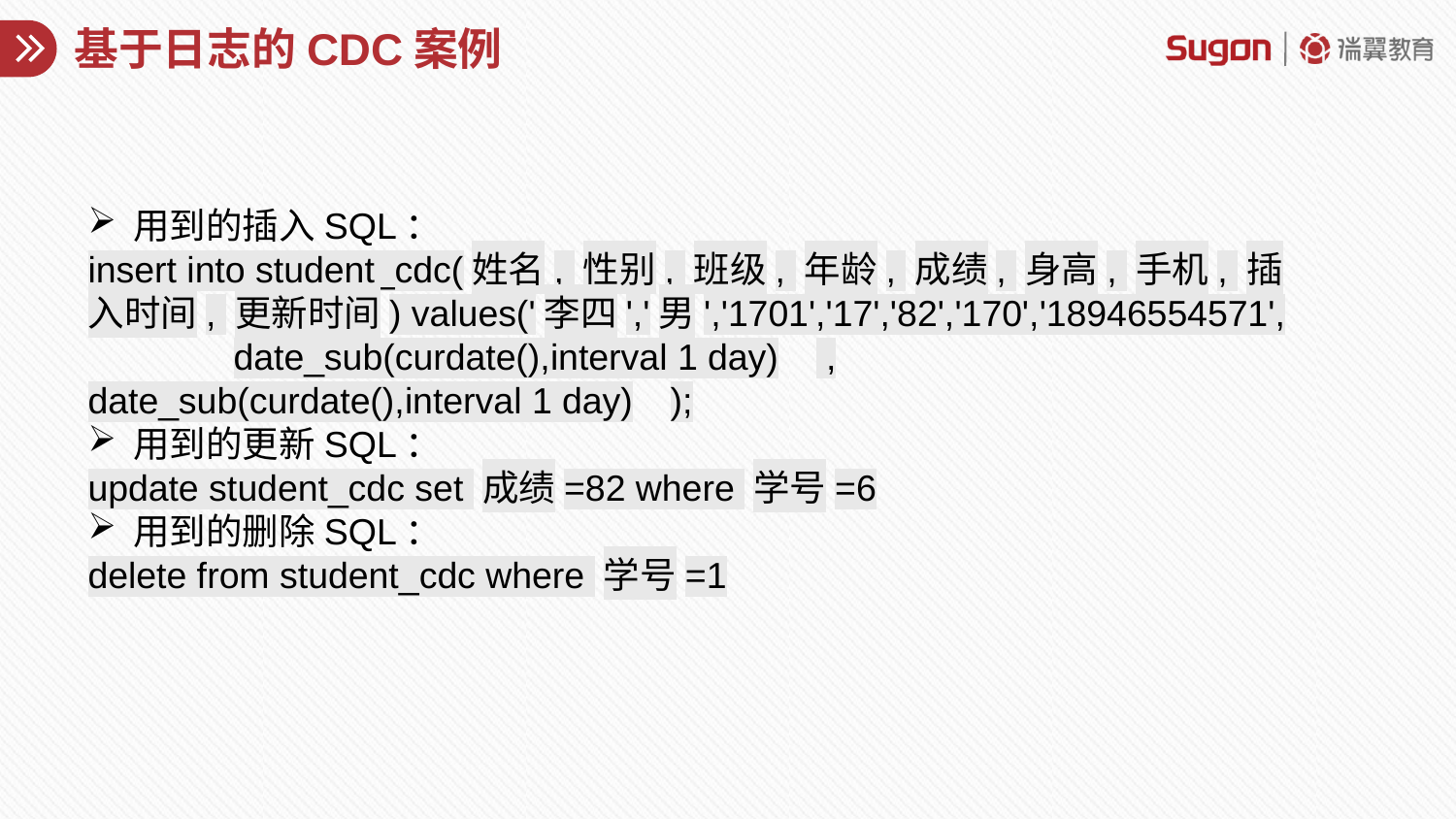

# 基于日志的CDC案例
用到的插入SQL：
insert into student_cdc(姓名, 性别, 班级, 年龄, 成绩, 身高, 手机, 插入时间, 更新时间) values('李四','男','1701','17','82','170','18946554571',	date_sub(curdate(),interval 1 day)	 ,	date_sub(curdate(),interval 1 day)	);
用到的更新SQL：
update student_cdc set 成绩=82 where 学号=6
用到的删除SQL：
delete from student_cdc where 学号=1